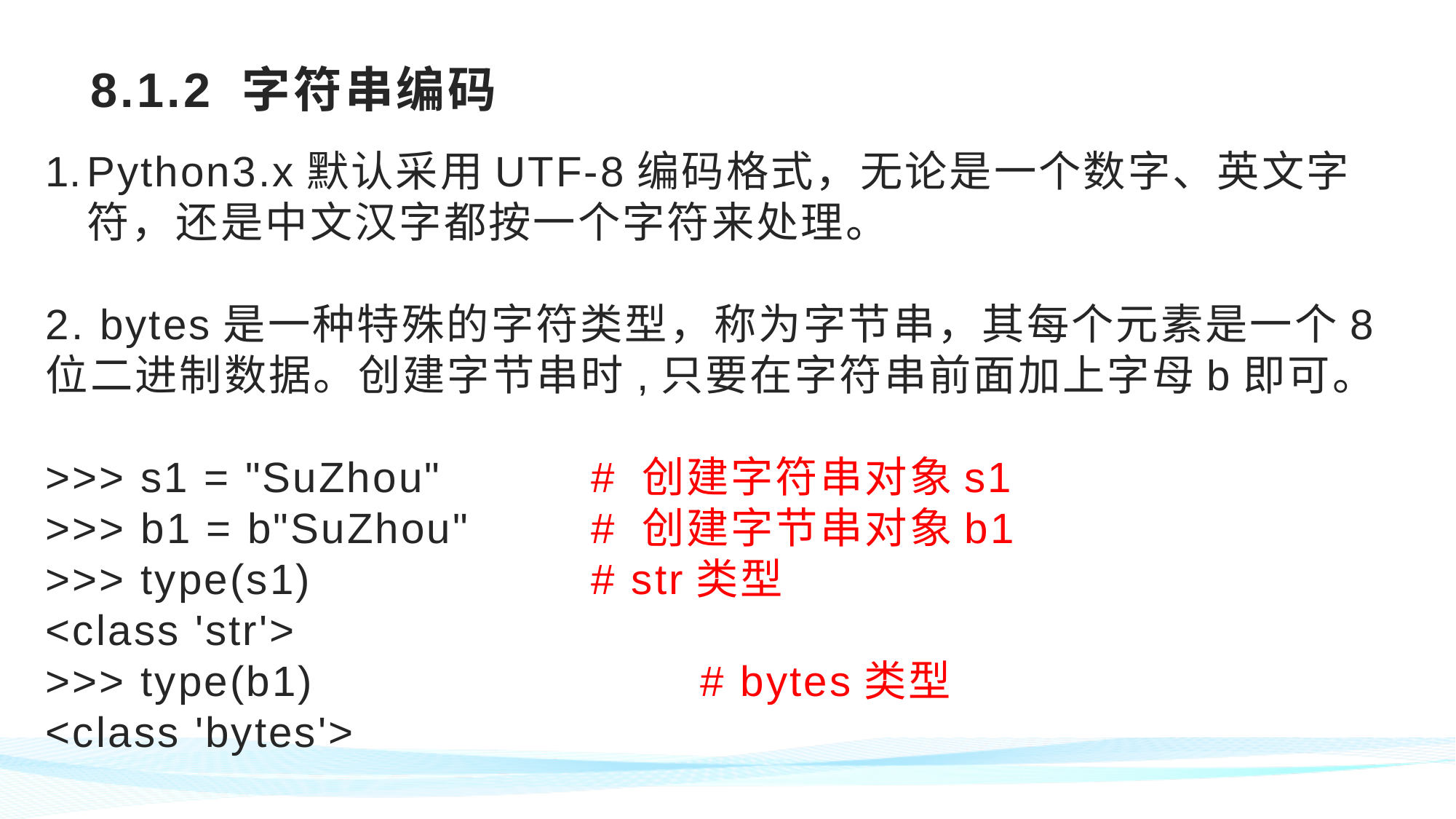

# 8.1.2 字符串编码
Python3.x默认采用UTF-8编码格式，无论是一个数字、英文字符，还是中文汉字都按一个字符来处理。

2. bytes是一种特殊的字符类型，称为字节串，其每个元素是一个8位二进制数据。创建字节串时,只要在字符串前面加上字母b即可。

>>> s1 = "SuZhou"          	# 创建字符串对象s1
>>> b1 = b"SuZhou"       	# 创建字节串对象b1
>>> type(s1)            		# str类型
<class 'str'>
>>> type(b1)            		# bytes类型
<class 'bytes'>